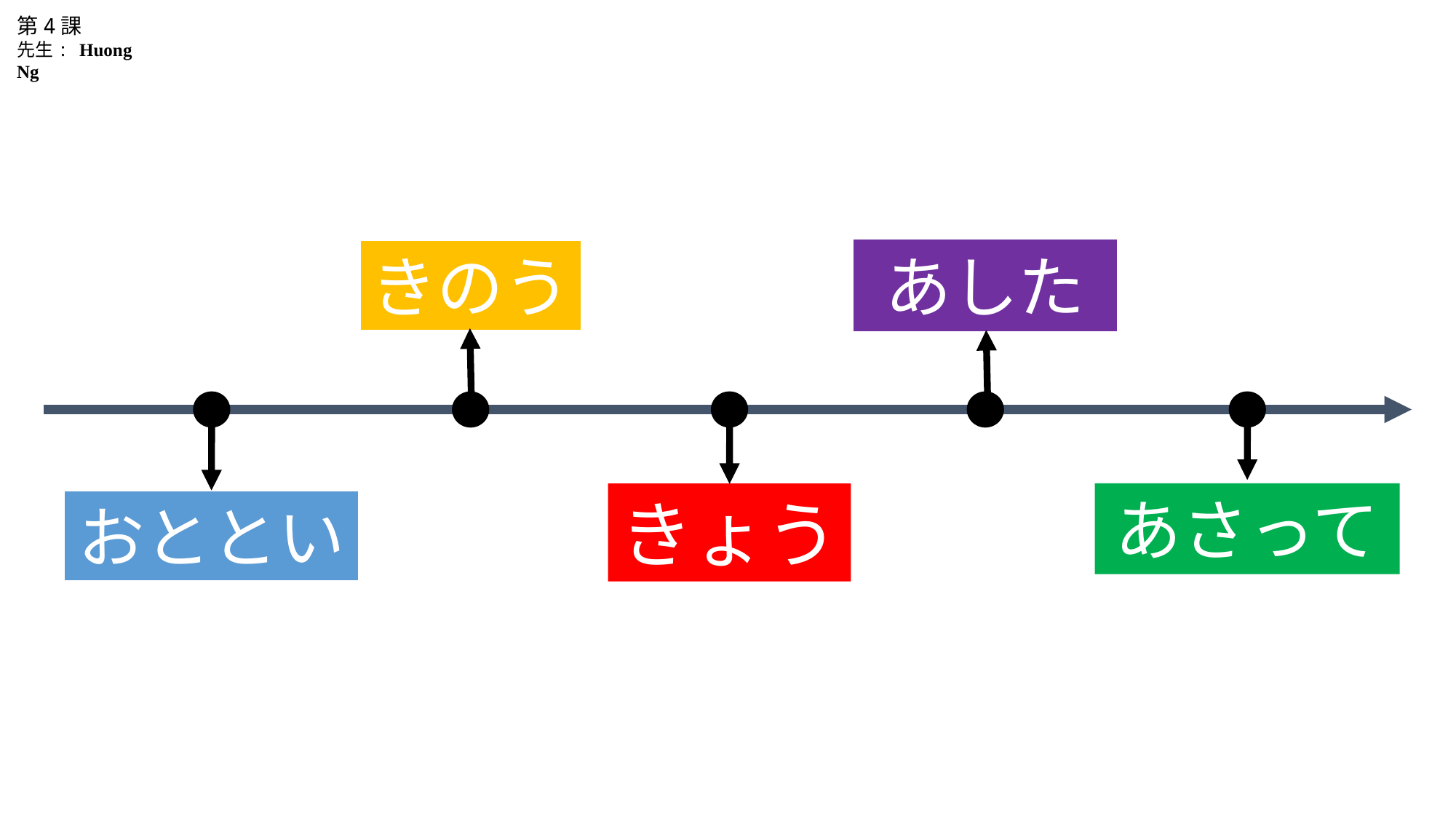

第4課
先生: Huong Ng
あした
きのう

きょう
あさって
おととい